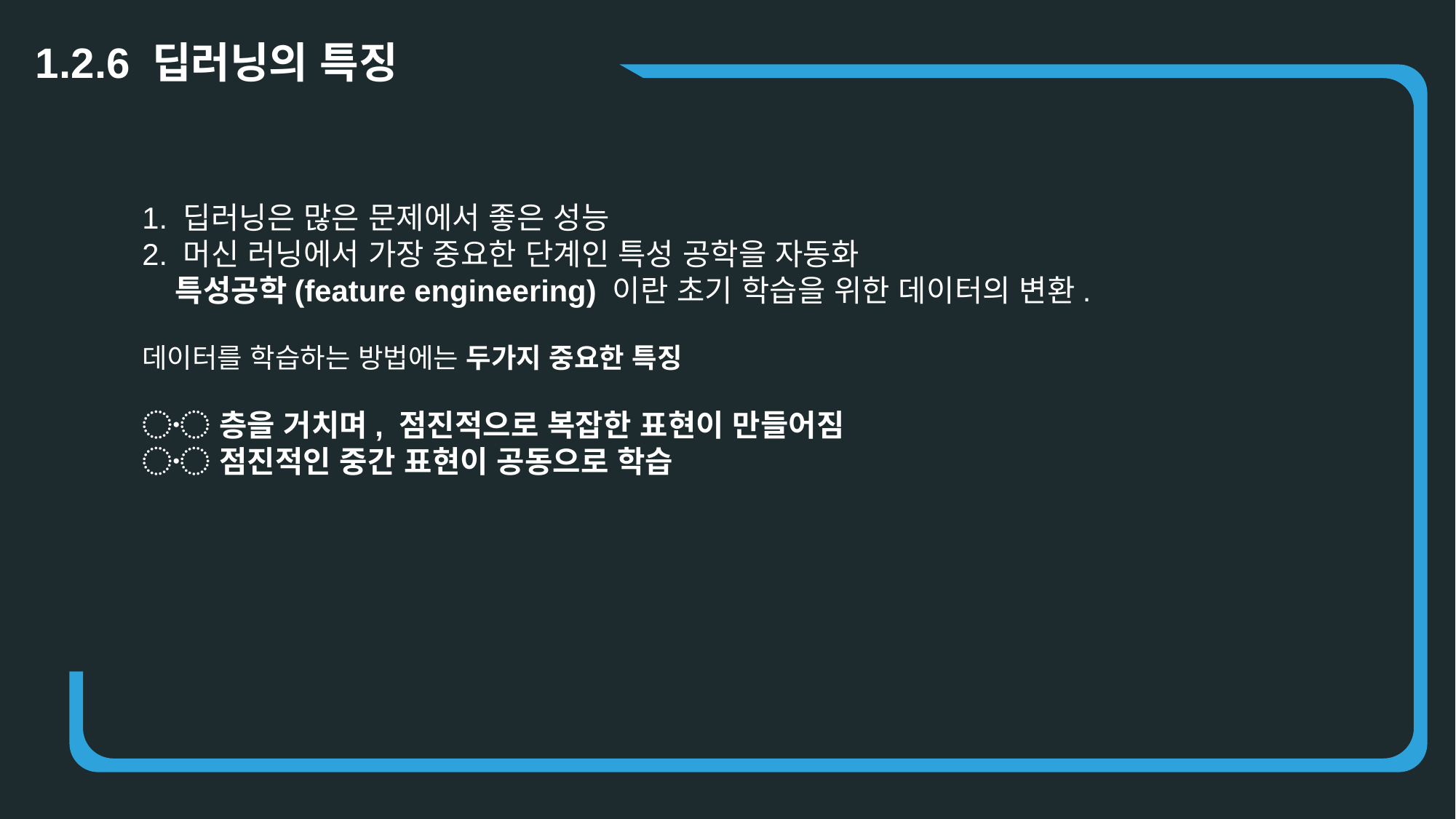

1.2.6 딥러닝의 특징

1. 딥러닝은 많은 문제에서 좋은 성능
2. 머신 러닝에서 가장 중요한 단계인 특성 공학을 자동화
   특성공학(feature engineering) 이란 초기 학습을 위한 데이터의 변환.

데이터를 학습하는 방법에는 두가지 중요한 특징

〮 층을 거치며, 점진적으로 복잡한 표현이 만들어짐
〮 점진적인 중간 표현이 공동으로 학습